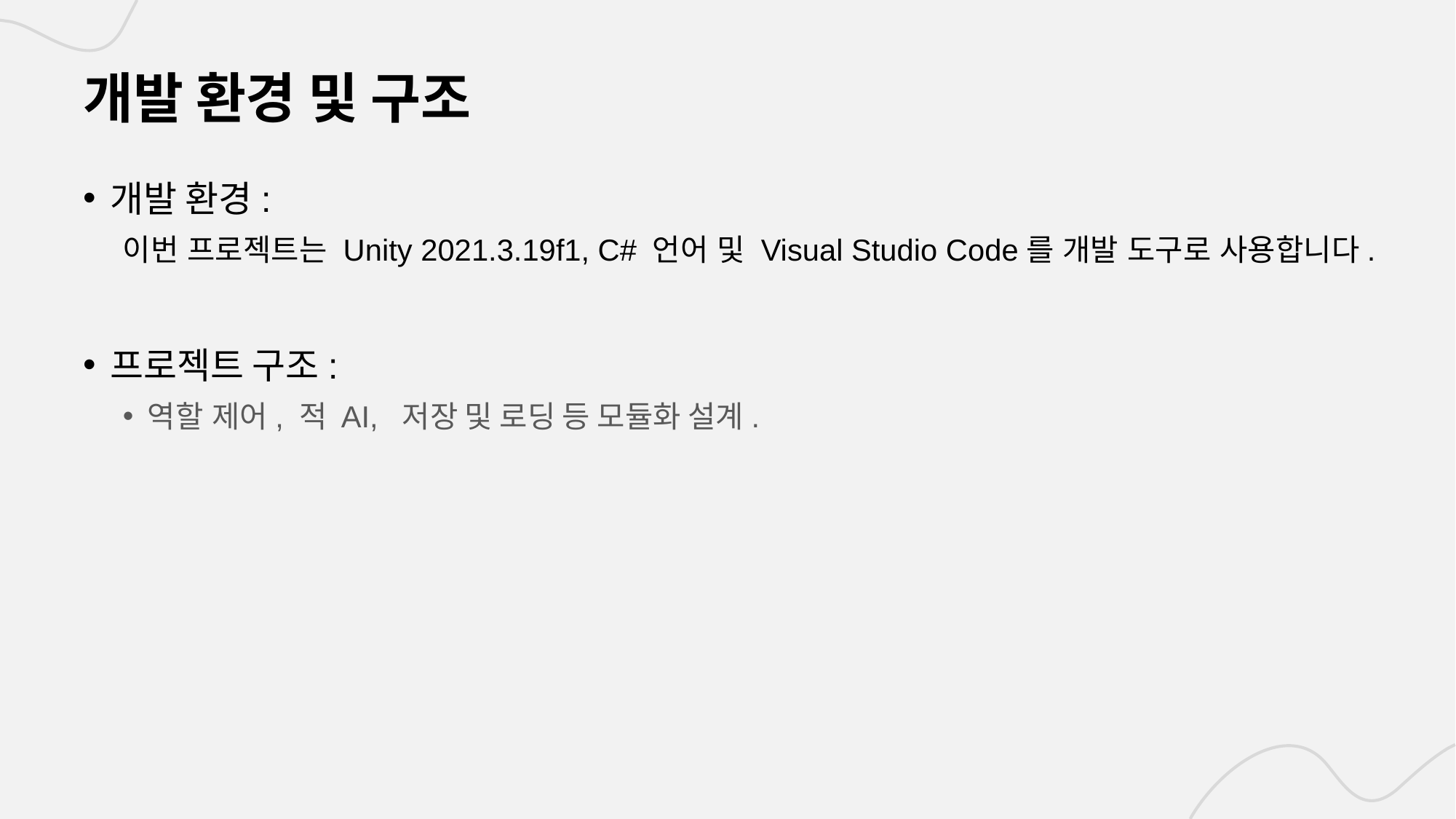

# 개발 환경 및 구조
개발 환경:
이번 프로젝트는 Unity 2021.3.19f1, C# 언어 및 Visual Studio Code를 개발 도구로 사용합니다.

프로젝트 구조:
역할 제어, 적 AI,  저장 및 로딩 등 모듈화 설계.